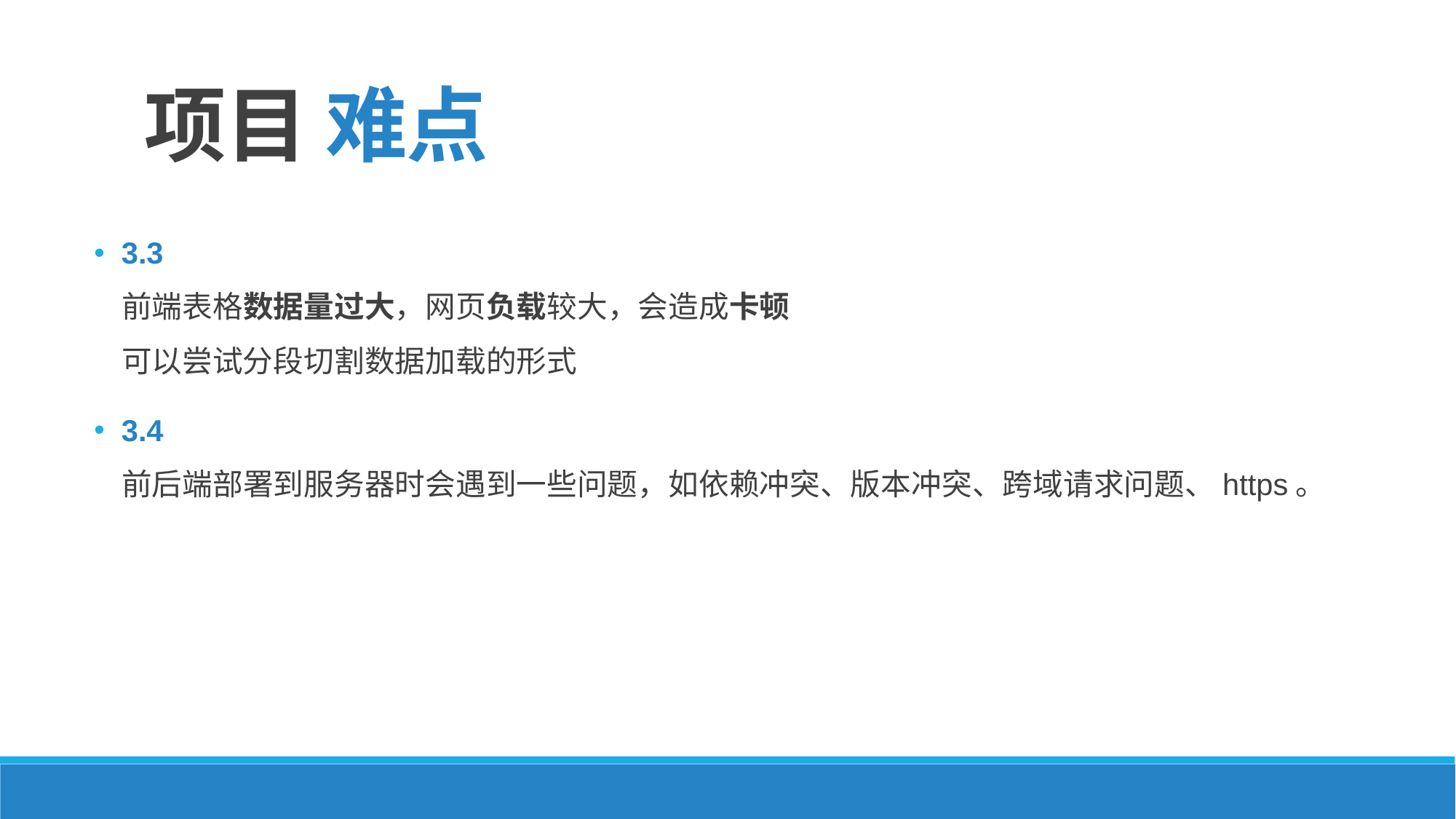

项目 难点
3.3
   前端表格数据量过大，网页负载较大，会造成卡顿
   可以尝试分段切割数据加载的形式
3.4
   前后端部署到服务器时会遇到一些问题，如依赖冲突、版本冲突、跨域请求问题、https。